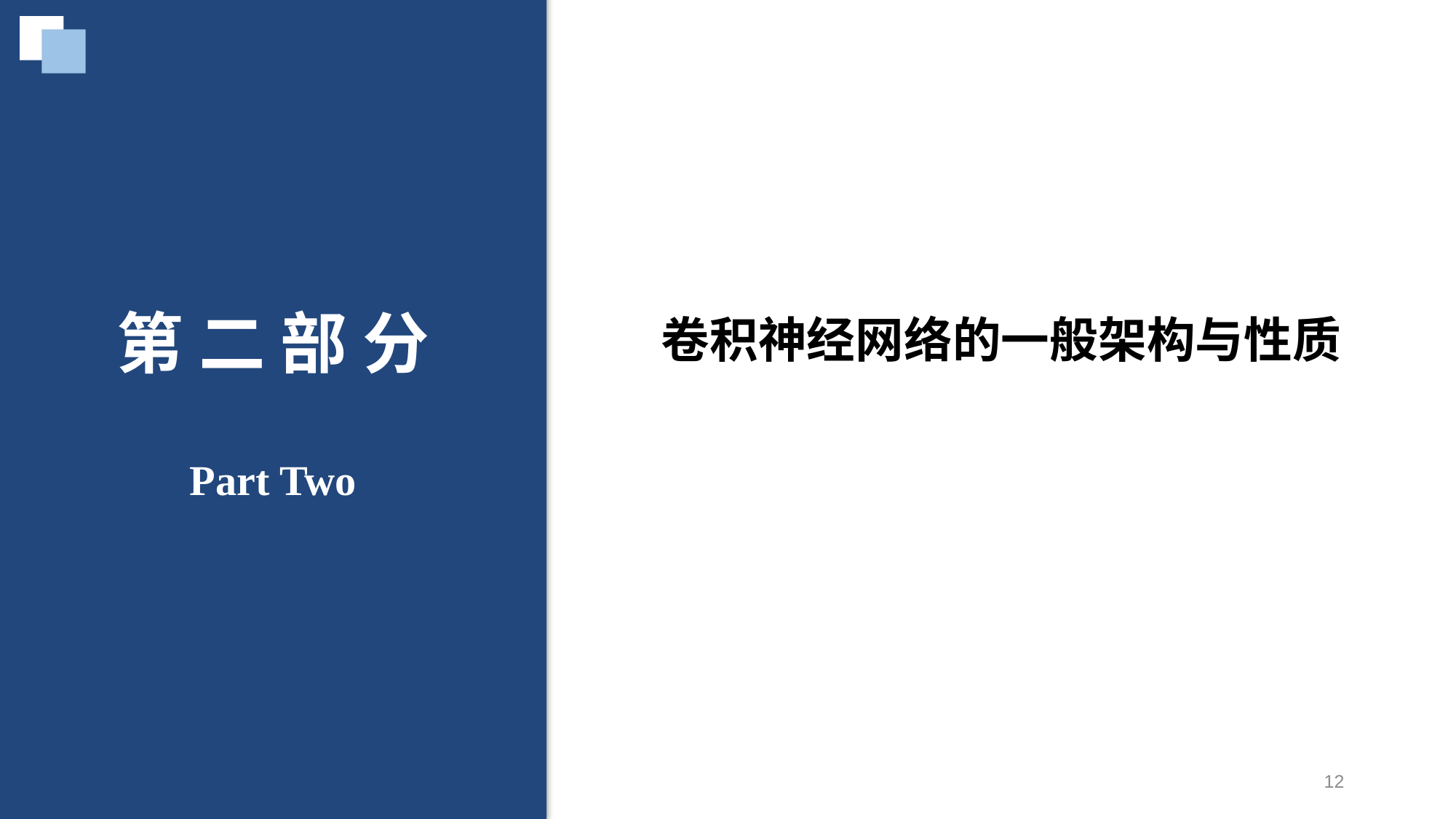

第 二 部 分

Part Two
卷积神经网络的一般架构与性质
12